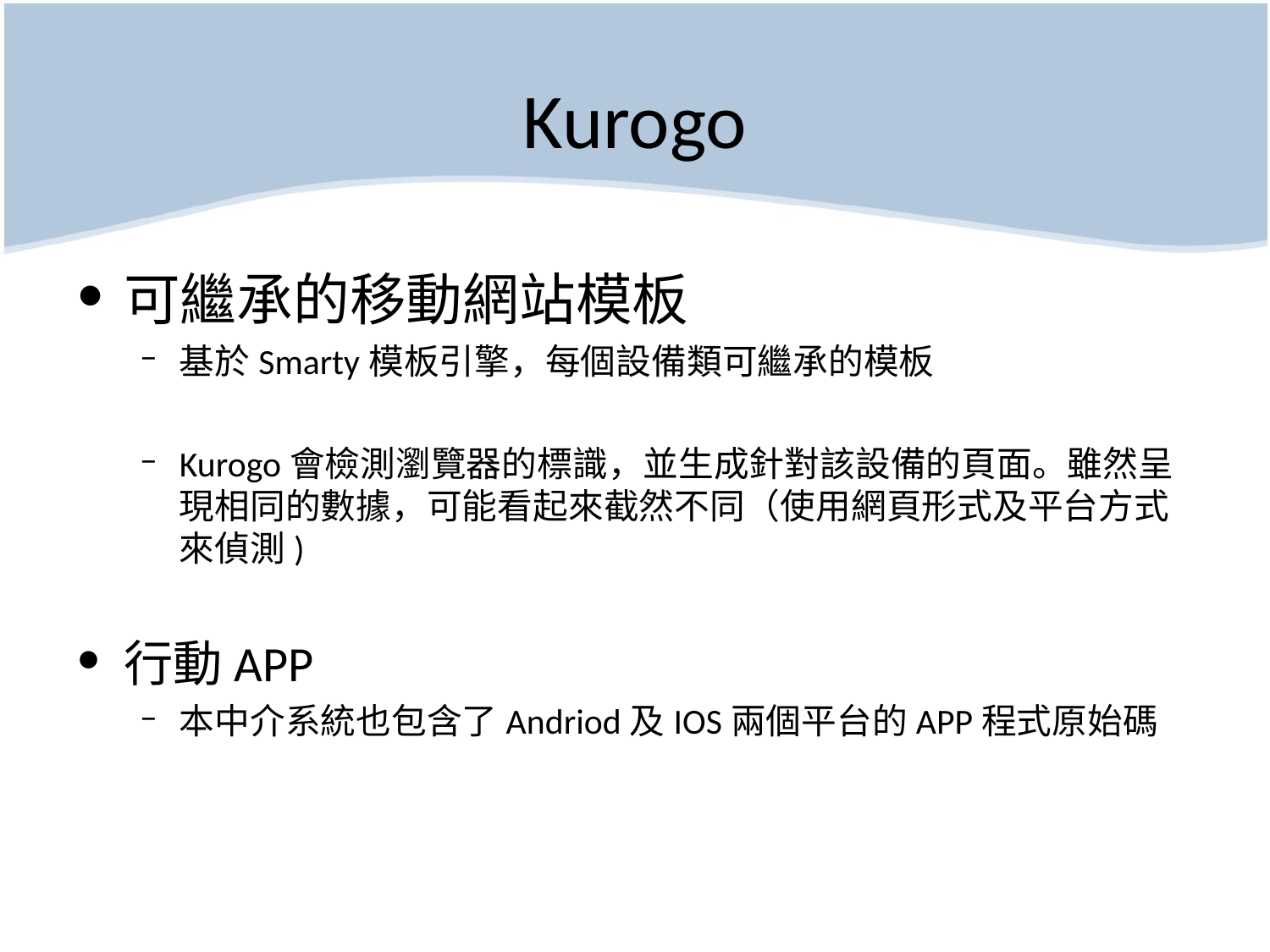

# Kurogo
可繼承的移動網站模板
基於Smarty模板引擎，每個設備類可繼承的模板

Kurogo會檢測瀏覽器的標識，並生成針對該設備的頁面。雖然呈現相同的數據，可能看起來截然不同（使用網頁形式及平台方式來偵測)

行動APP
本中介系統也包含了Andriod及IOS兩個平台的APP程式原始碼